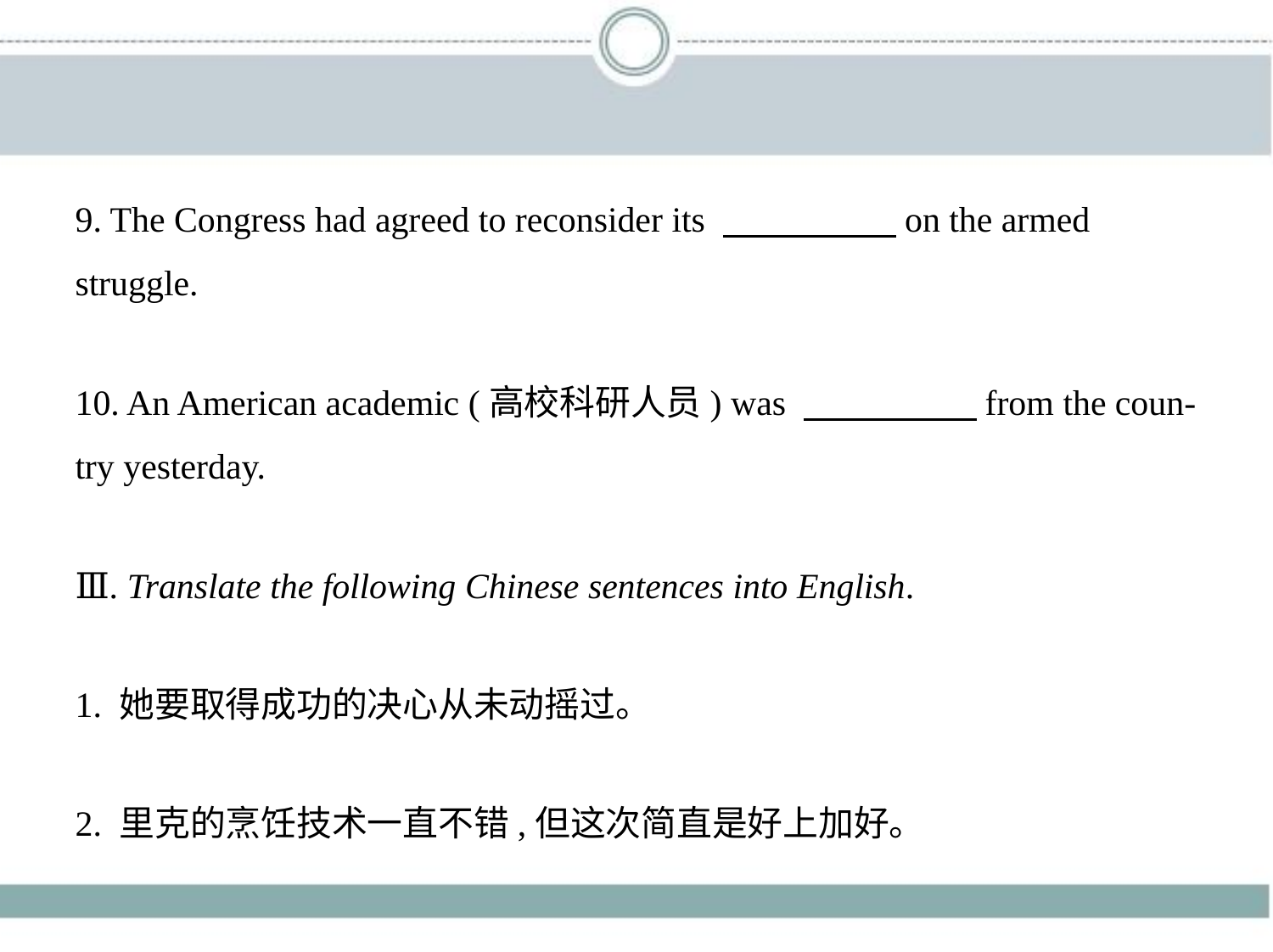

9. The Congress had agreed to reconsider its 　　　　    on the armed
struggle.
10. An American academic (高校科研人员) was 　　　　    from the coun-
try yesterday.
Ⅲ. Translate the following Chinese sentences into English.
1. 她要取得成功的决心从未动摇过。
2. 里克的烹饪技术一直不错,但这次简直是好上加好。